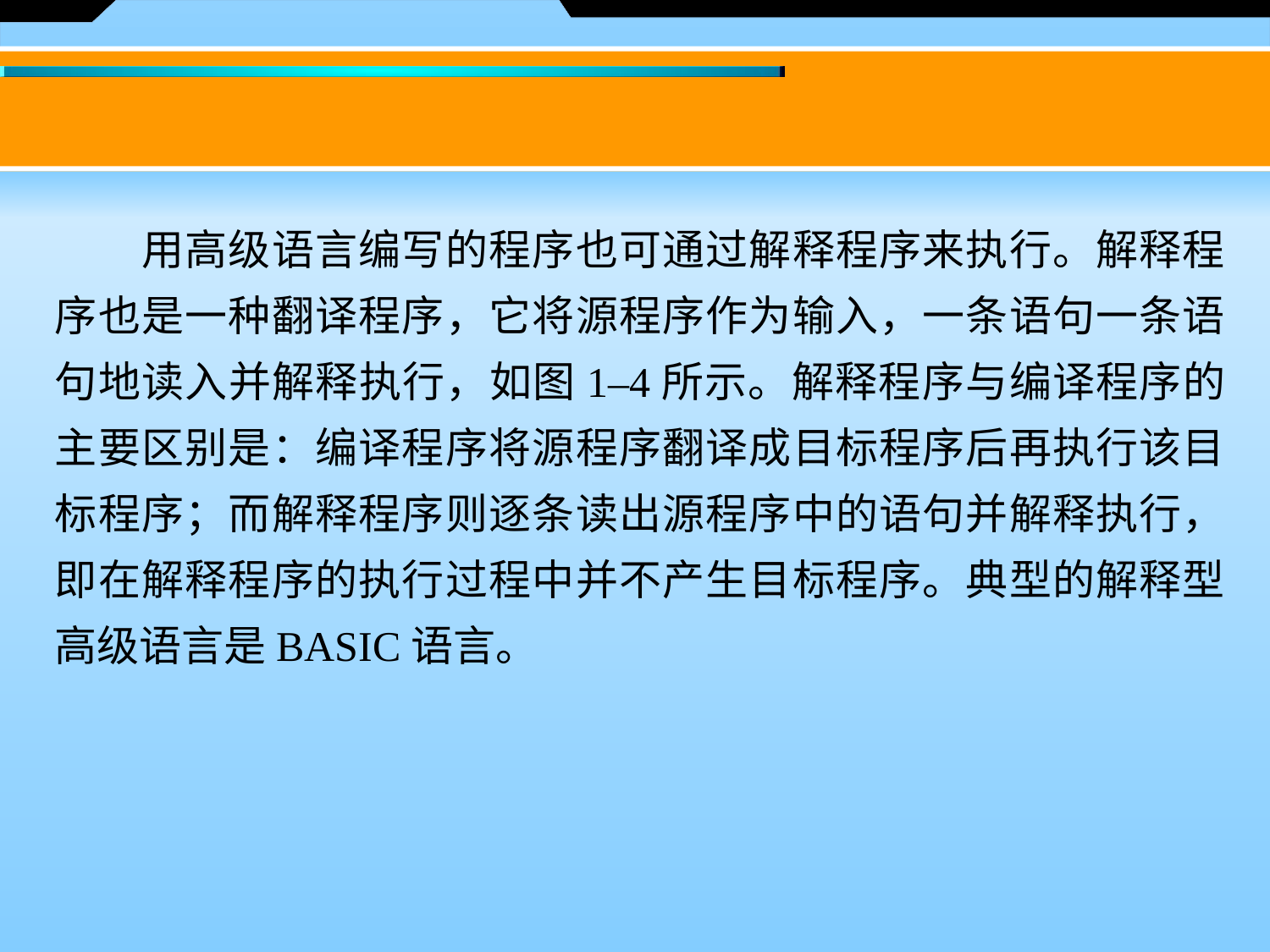

用高级语言编写的程序也可通过解释程序来执行。解释程序也是一种翻译程序，它将源程序作为输入，一条语句一条语句地读入并解释执行，如图1–4所示。解释程序与编译程序的主要区别是：编译程序将源程序翻译成目标程序后再执行该目标程序；而解释程序则逐条读出源程序中的语句并解释执行，即在解释程序的执行过程中并不产生目标程序。典型的解释型高级语言是BASIC语言。